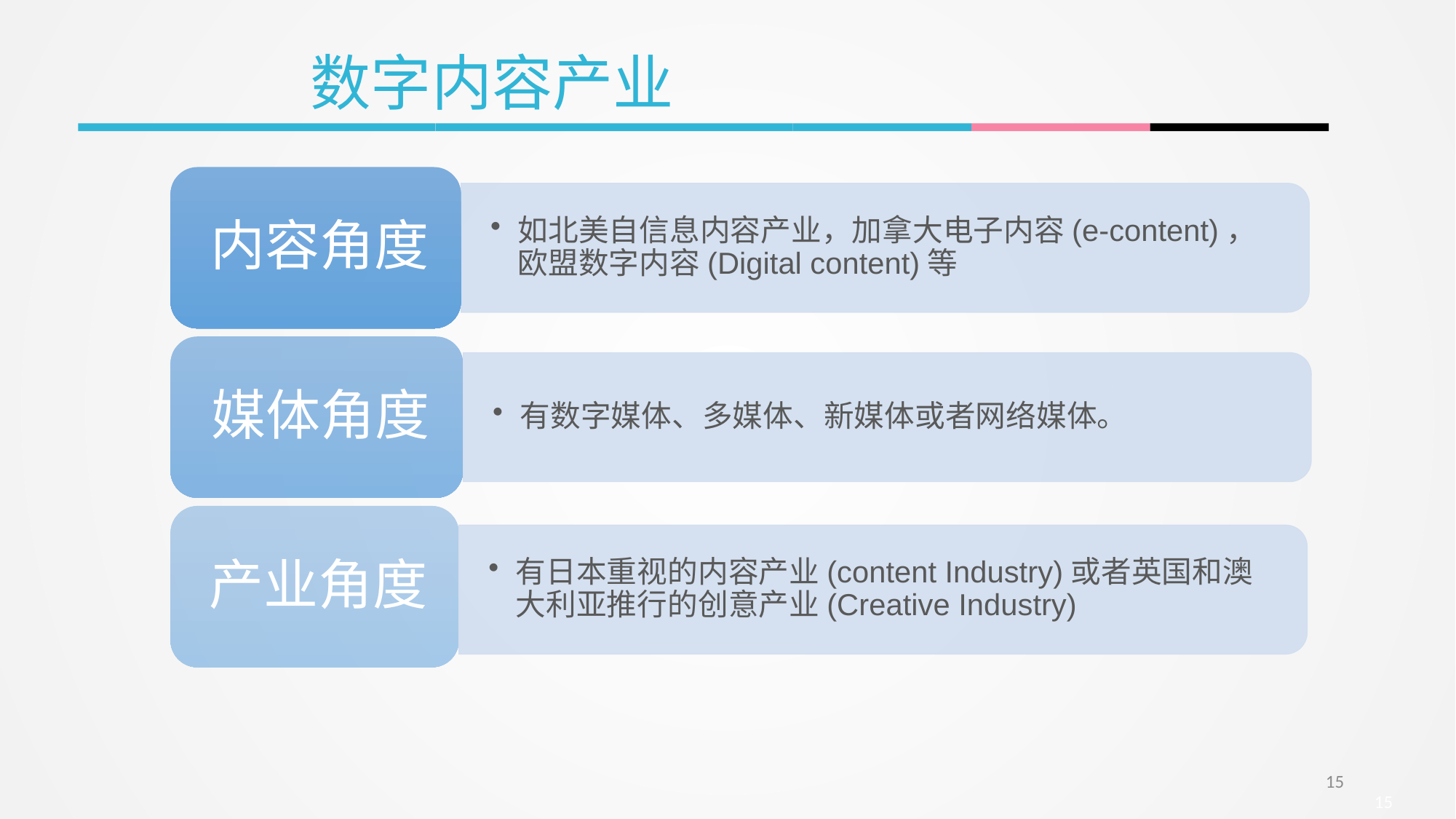

数字内容产业

如北美自信息内容产业，加拿大电子内容(e-content)，欧盟数字内容(Digital content)等
内容角度
有数字媒体、多媒体、新媒体或者网络媒体。
媒体角度
有日本重视的内容产业(content Industry)或者英国和澳大利亚推行的创意产业(Creative Industry)
产业角度
15
15